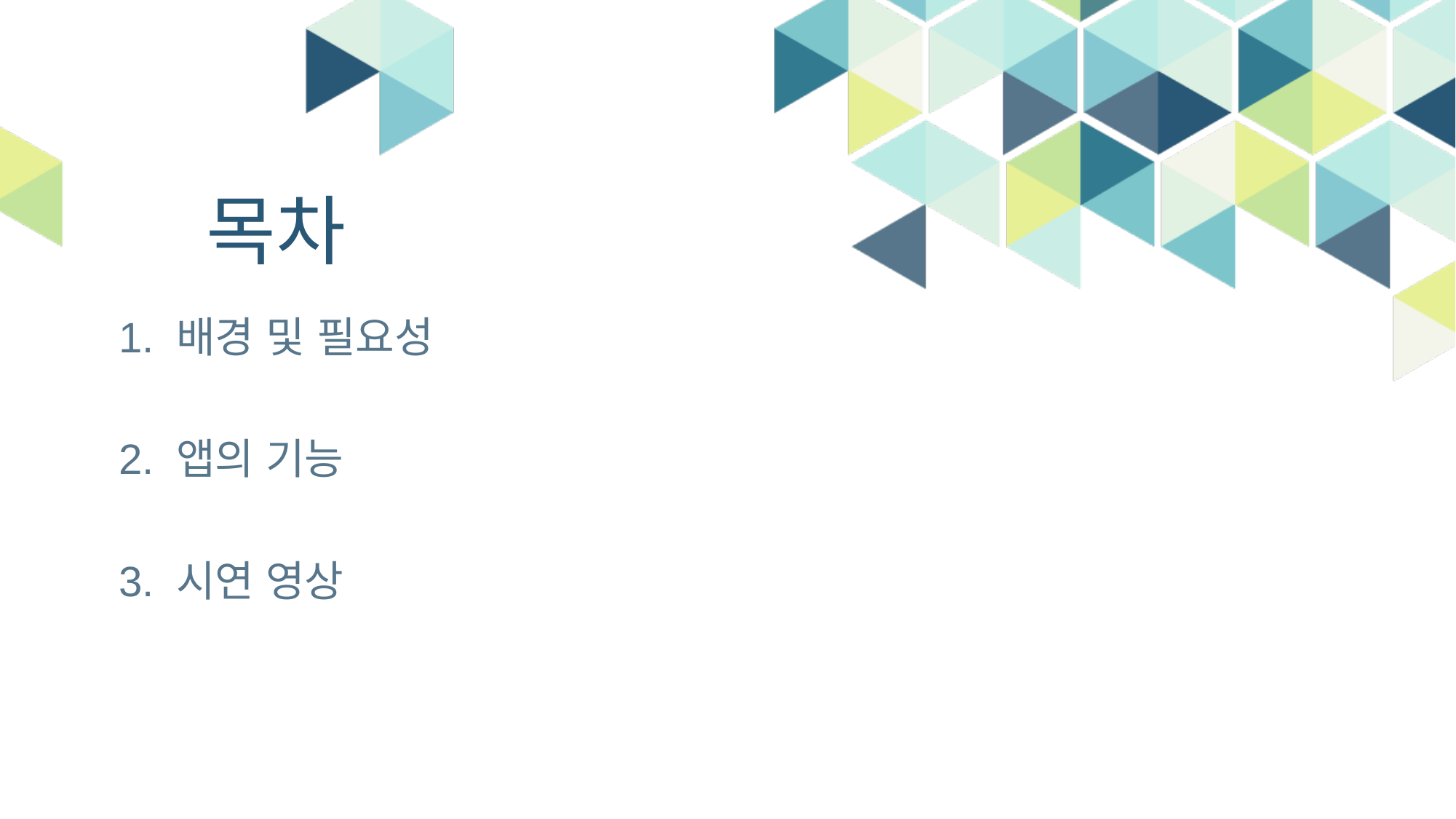

# 목차
1. 배경 및 필요성

2. 앱의 기능

3. 시연 영상